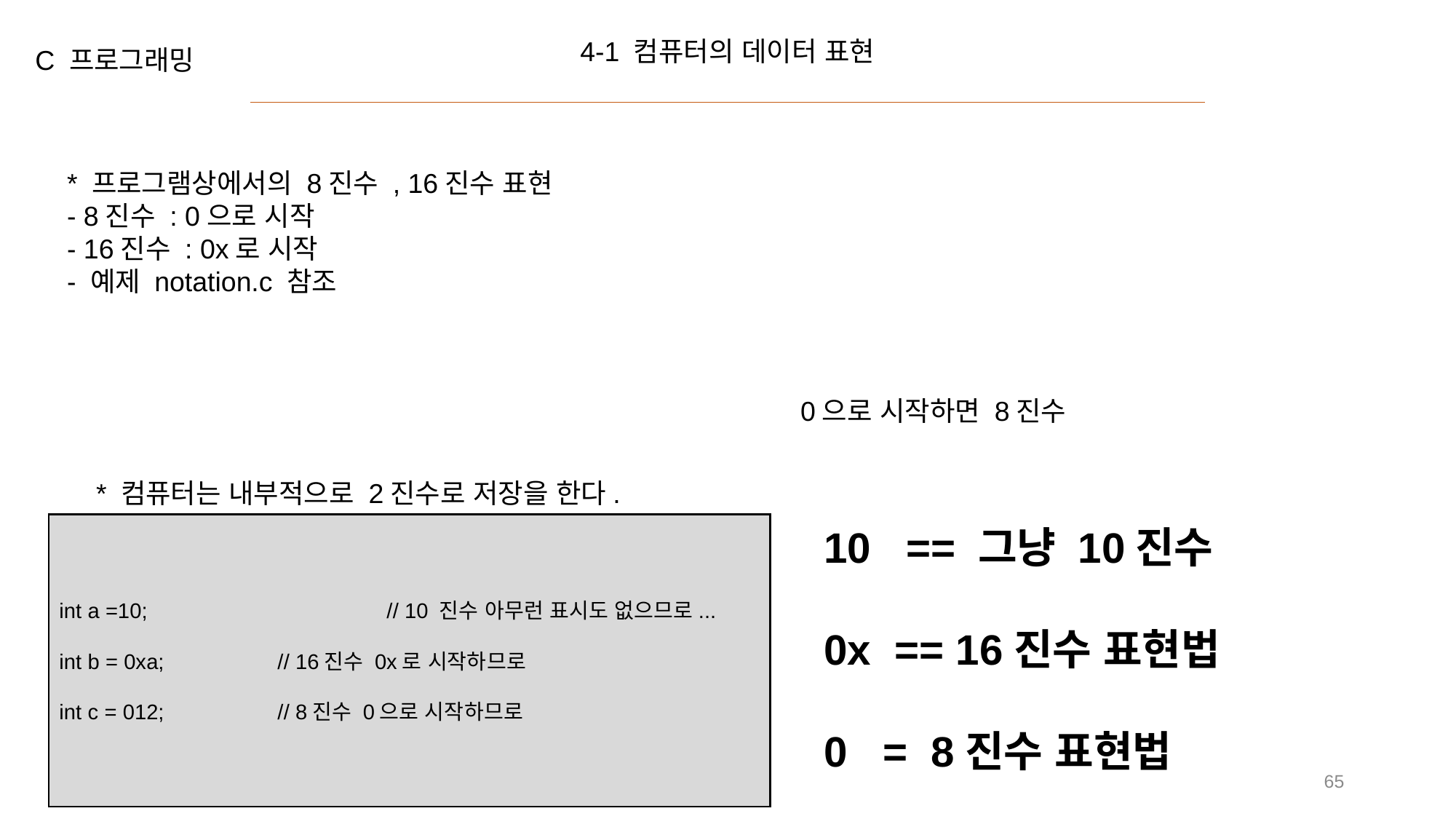

4-1 컴퓨터의 데이터 표현
C 프로그래밍
* 프로그램상에서의 8진수 , 16진수 표현
- 8진수 : 0으로 시작
- 16진수 : 0x로 시작
- 예제 notation.c 참조
0으로 시작하면 8진수
* 컴퓨터는 내부적으로 2진수로 저장을 한다.
int a =10;			// 10 진수 아무런 표시도 없으므로...

int b = 0xa;		// 16진수 0x로 시작하므로

int c = 012;		// 8진수 0으로 시작하므로
10   == 그냥 10진수

0x  == 16진수 표현법

0   =  8진수 표현법
65